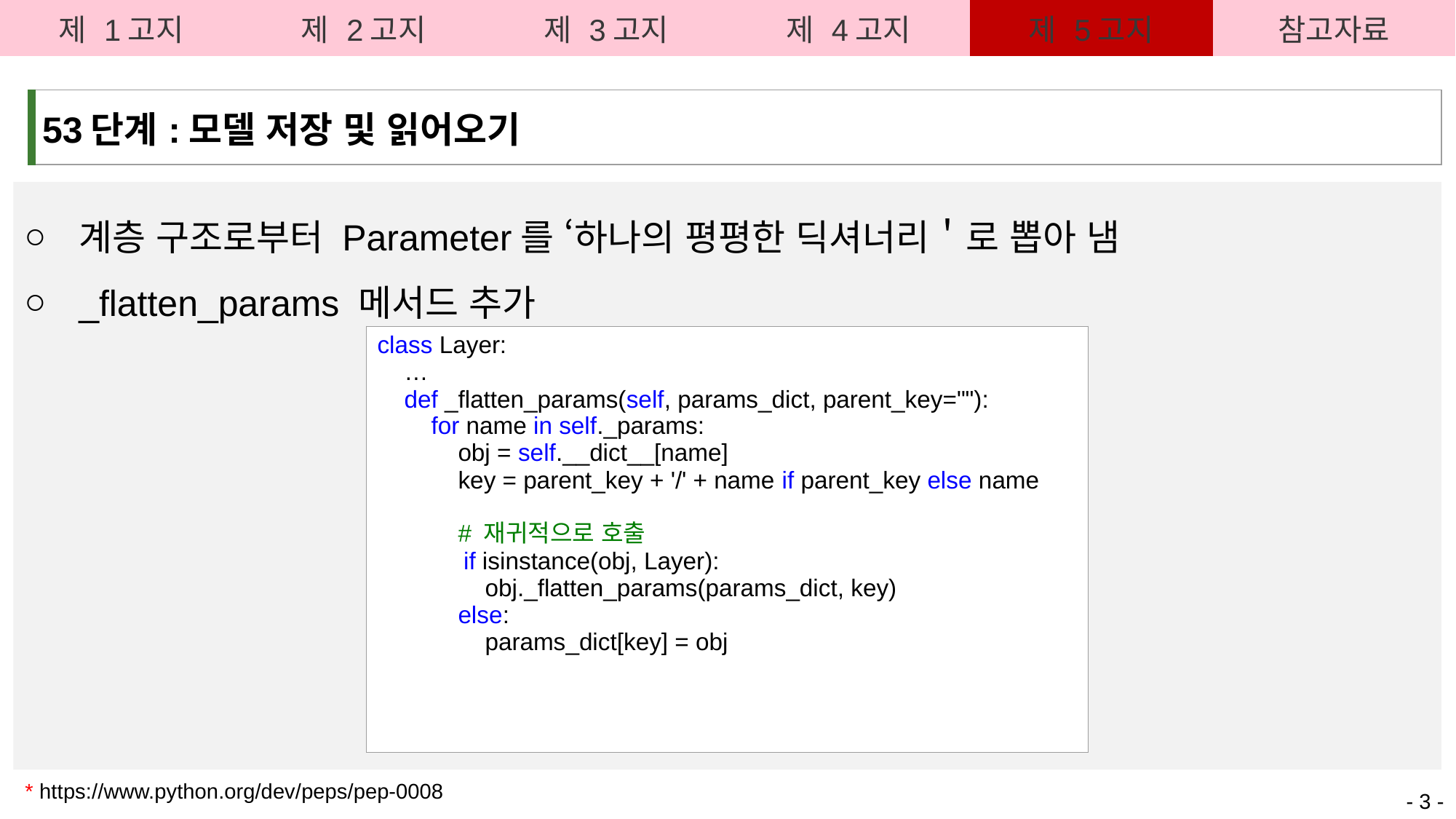

| 제 1고지 | 제 2고지 | 제 3고지 | 제 4고지 | 제 5고지 | 참고자료 |
| --- | --- | --- | --- | --- | --- |
| 53단계:모델 저장 및 읽어오기 |
| --- |
계층 구조로부터 Parameter를 ‘하나의 평평한 딕셔너리＇로 뽑아 냄
_flatten_params 메서드 추가
| class Layer: …     def \_flatten\_params(self, params\_dict, parent\_key=""):         for name in self.\_params:             obj = self.\_\_dict\_\_[name]             key = parent\_key + '/' + name if parent\_key else name # 재귀적으로 호출             if isinstance(obj, Layer):                 obj.\_flatten\_params(params\_dict, key)             else:                 params\_dict[key] = obj |
| --- |
* https://www.python.org/dev/peps/pep-0008
- 3 -